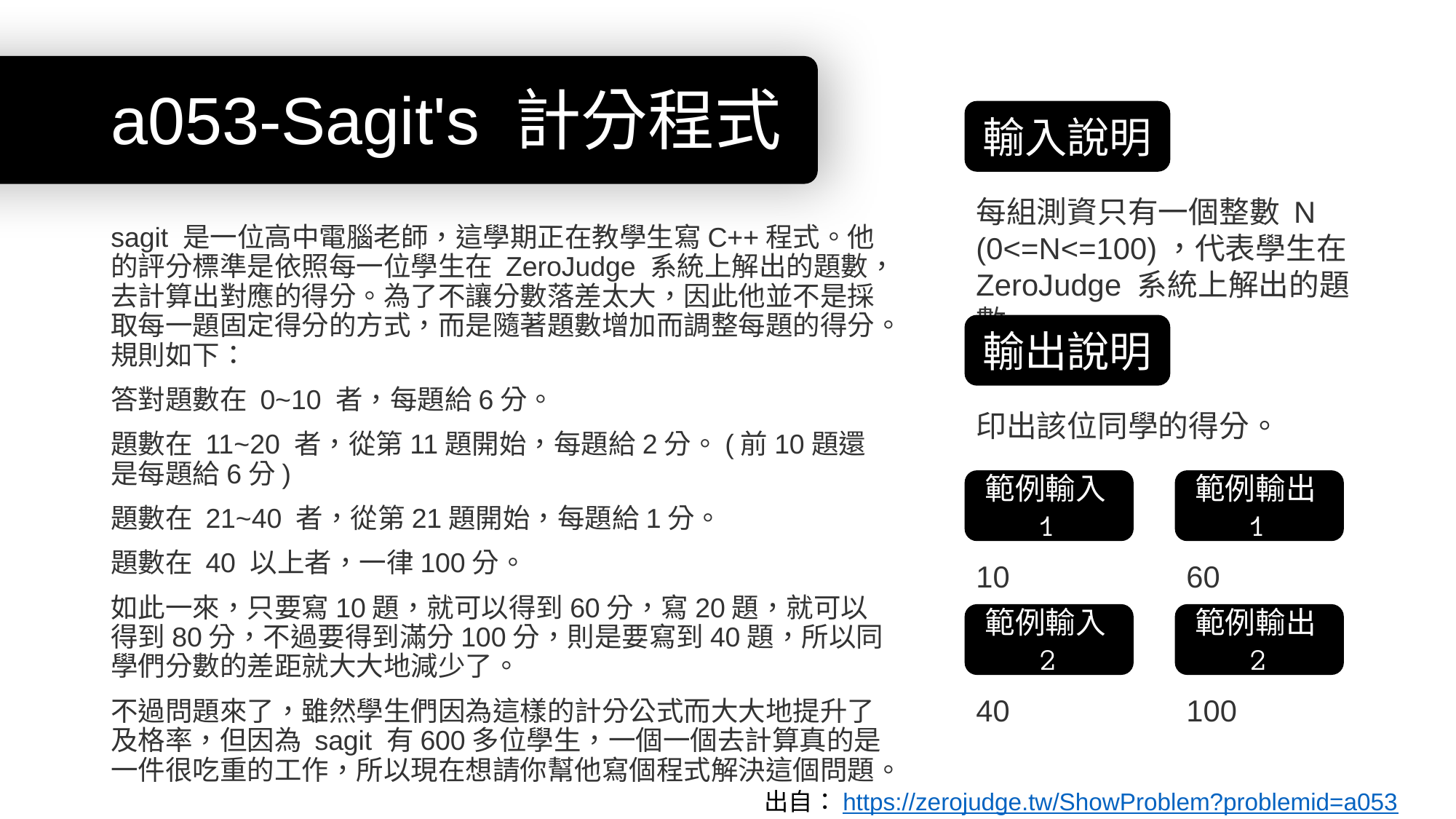

# a053-Sagit's 計分程式

輸入說明
每組測資只有一個整數 N (0<=N<=100)，代表學生在 ZeroJudge 系統上解出的題數。
sagit 是一位高中電腦老師，這學期正在教學生寫C++程式。他的評分標準是依照每一位學生在 ZeroJudge 系統上解出的題數，去計算出對應的得分。為了不讓分數落差太大，因此他並不是採取每一題固定得分的方式，而是隨著題數增加而調整每題的得分。規則如下：
答對題數在 0~10 者，每題給6分。
題數在 11~20 者，從第11題開始，每題給2分。(前10題還是每題給6分)
題數在 21~40 者，從第21題開始，每題給1分。
題數在 40 以上者，一律100分。
如此一來，只要寫10題，就可以得到60分，寫20題，就可以得到80分，不過要得到滿分100分，則是要寫到40題，所以同學們分數的差距就大大地減少了。
不過問題來了，雖然學生們因為這樣的計分公式而大大地提升了及格率，但因為 sagit 有600多位學生，一個一個去計算真的是一件很吃重的工作，所以現在想請你幫他寫個程式解決這個問題。
輸出說明
印出該位同學的得分。
範例輸入1
範例輸出1
10
60
範例輸入2
範例輸出2
40
100
出自：https://zerojudge.tw/ShowProblem?problemid=a053